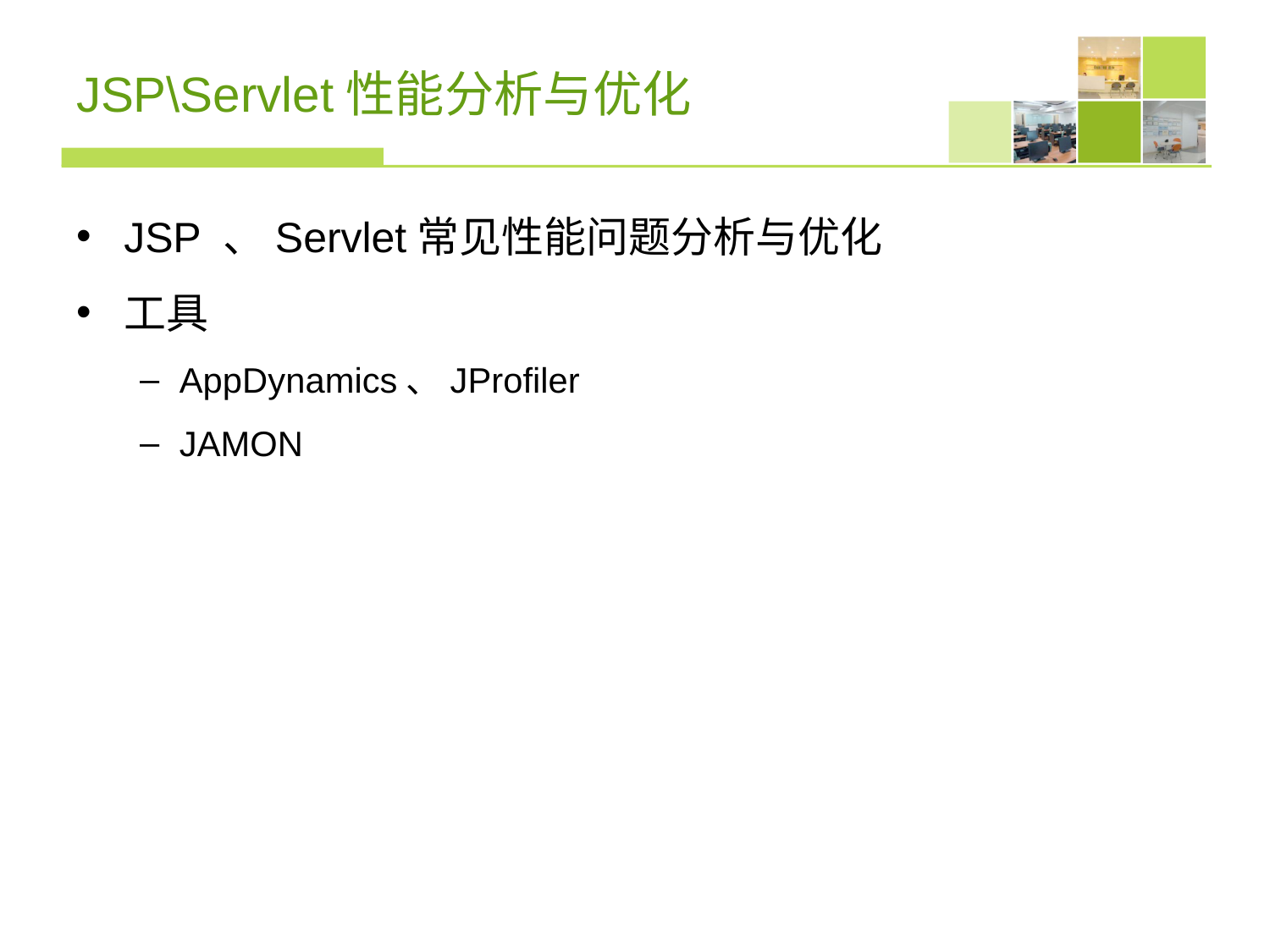

# JSP\Servlet性能分析与优化
JSP 、Servlet常见性能问题分析与优化
工具
AppDynamics、JProfiler
JAMON